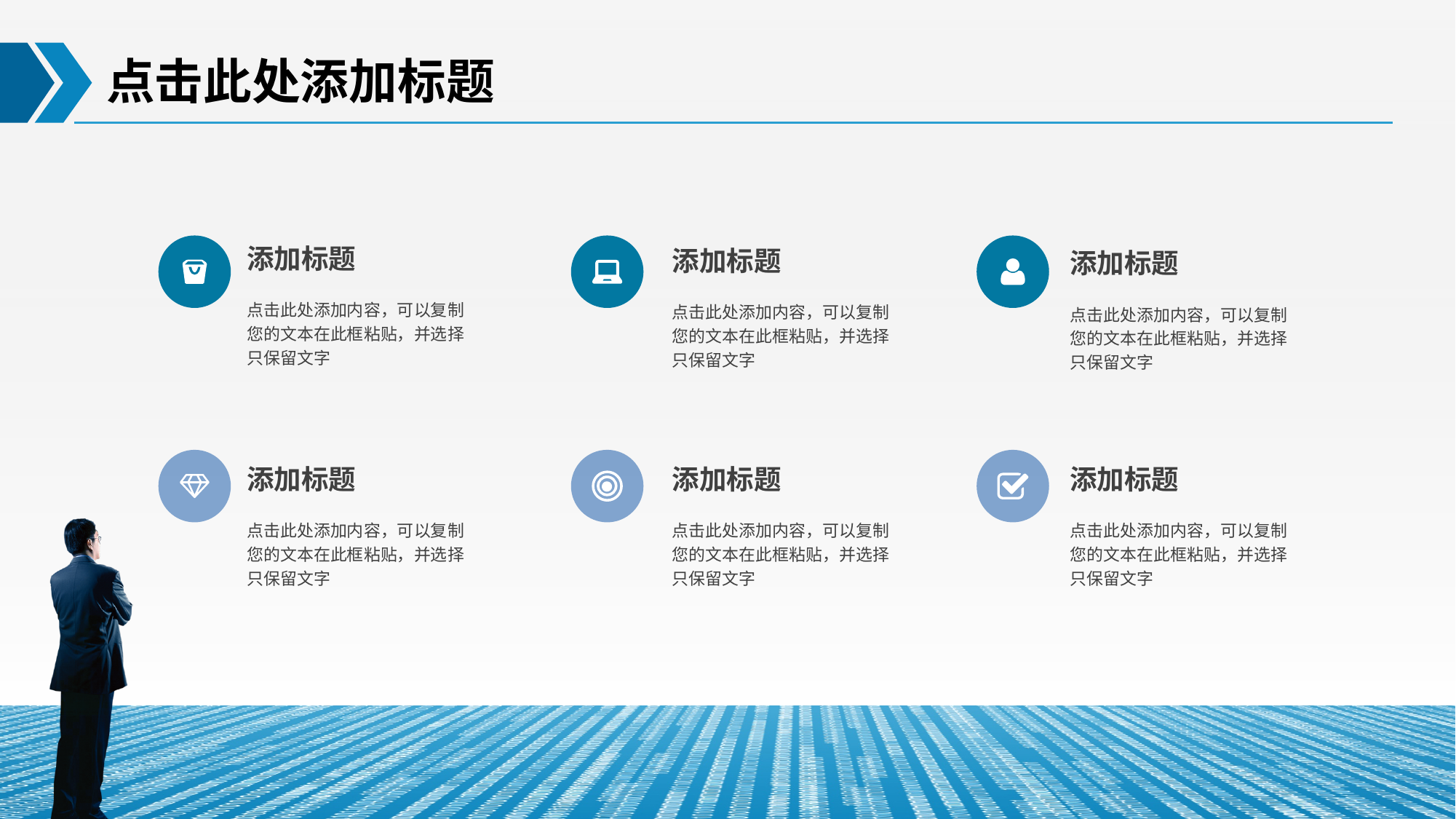

点击此处添加标题
添加标题

添加标题
添加标题

点击此处添加内容，可以复制您的文本在此框粘贴，并选择只保留文字
点击此处添加内容，可以复制您的文本在此框粘贴，并选择只保留文字
点击此处添加内容，可以复制您的文本在此框粘贴，并选择只保留文字

添加标题
添加标题
添加标题

点击此处添加内容，可以复制您的文本在此框粘贴，并选择只保留文字
点击此处添加内容，可以复制您的文本在此框粘贴，并选择只保留文字
点击此处添加内容，可以复制您的文本在此框粘贴，并选择只保留文字